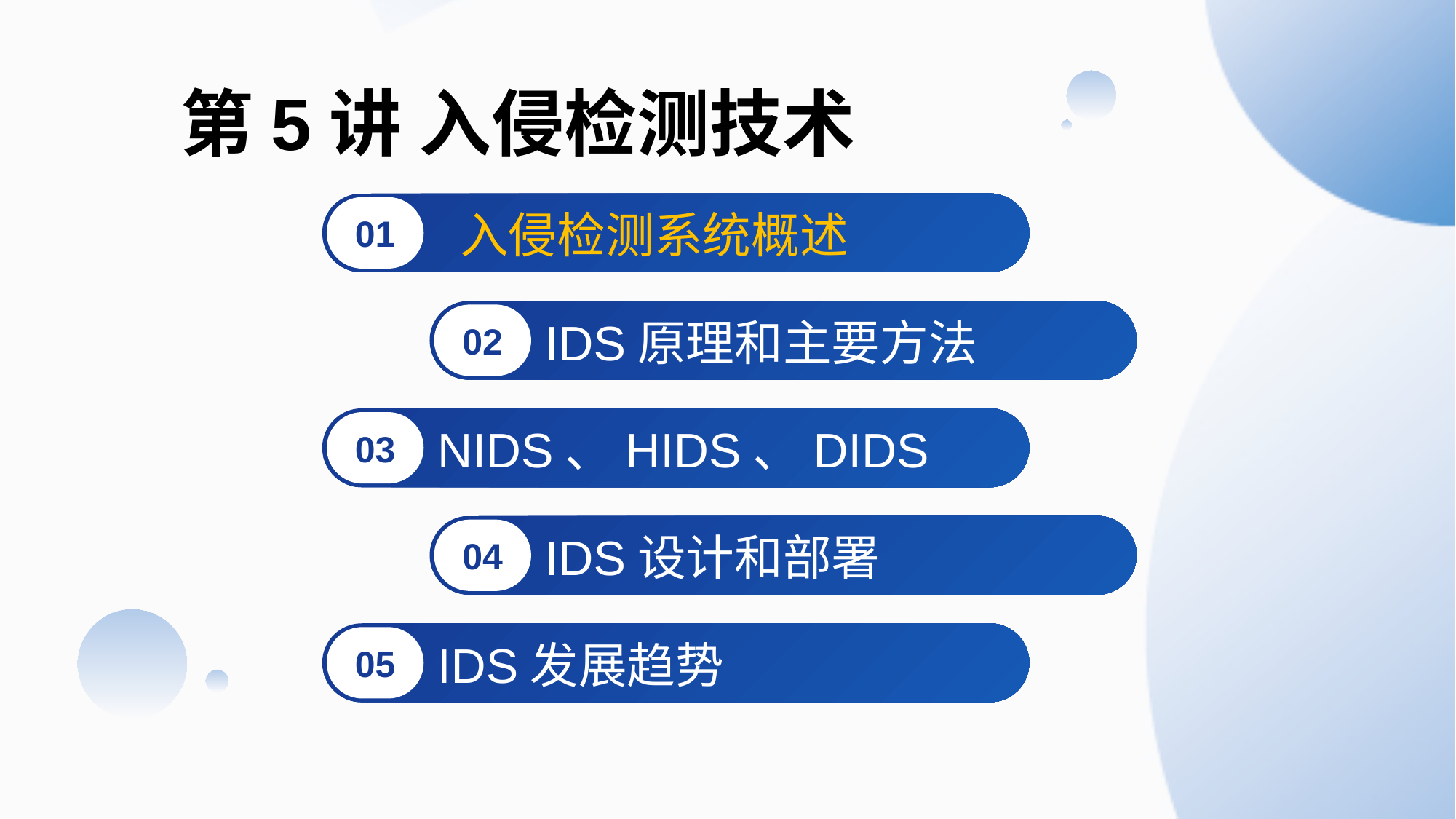

# 第5讲 入侵检测技术

01
 入侵检测系统概述

02
IDS原理和主要方法

03
NIDS、HIDS、DIDS

04
IDS设计和部署

05
IDS发展趋势